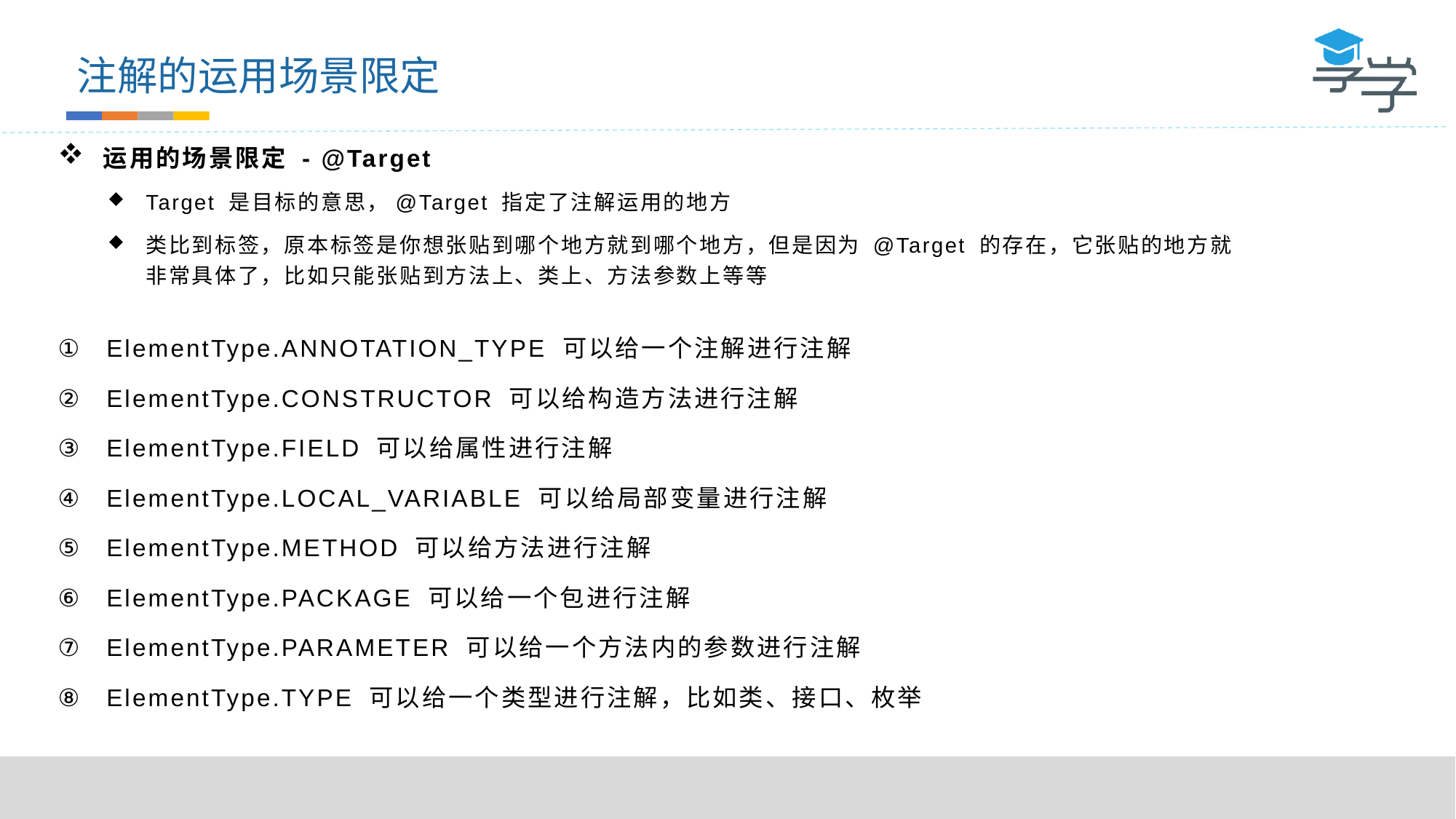

注解的运用场景限定

运用的场景限定 - @Target
Target 是目标的意思，@Target 指定了注解运用的地方
类比到标签，原本标签是你想张贴到哪个地方就到哪个地方，但是因为 @Target 的存在，它张贴的地方就非常具体了，比如只能张贴到方法上、类上、方法参数上等等
ElementType.ANNOTATION_TYPE 可以给一个注解进行注解
ElementType.CONSTRUCTOR 可以给构造方法进行注解
ElementType.FIELD 可以给属性进行注解
ElementType.LOCAL_VARIABLE 可以给局部变量进行注解
ElementType.METHOD 可以给方法进行注解
ElementType.PACKAGE 可以给一个包进行注解
ElementType.PARAMETER 可以给一个方法内的参数进行注解
ElementType.TYPE 可以给一个类型进行注解，比如类、接口、枚举